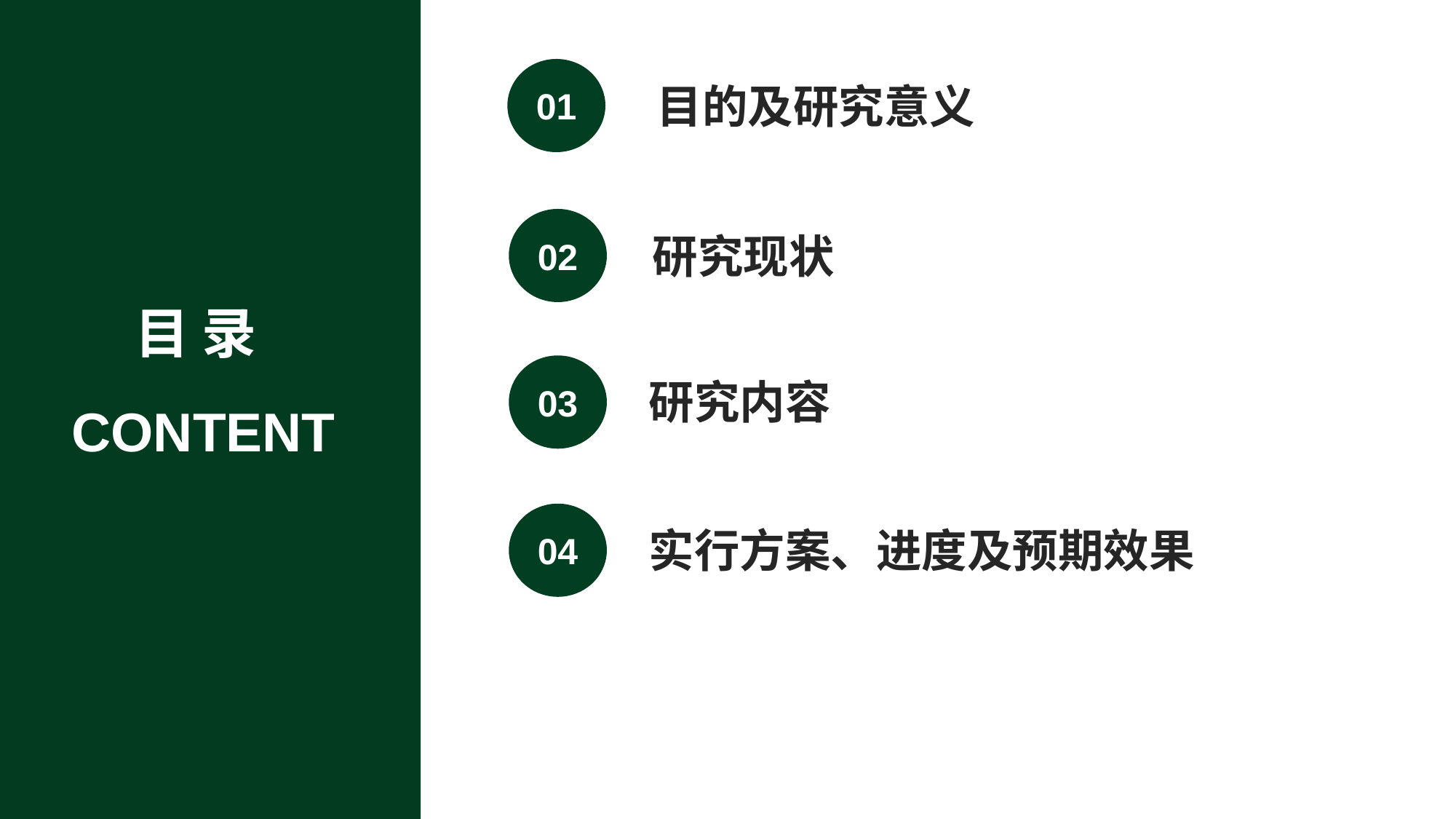

01
目的及研究意义
02
研究现状
目 录
 CONTENT
03
研究内容
04
实行方案、进度及预期效果